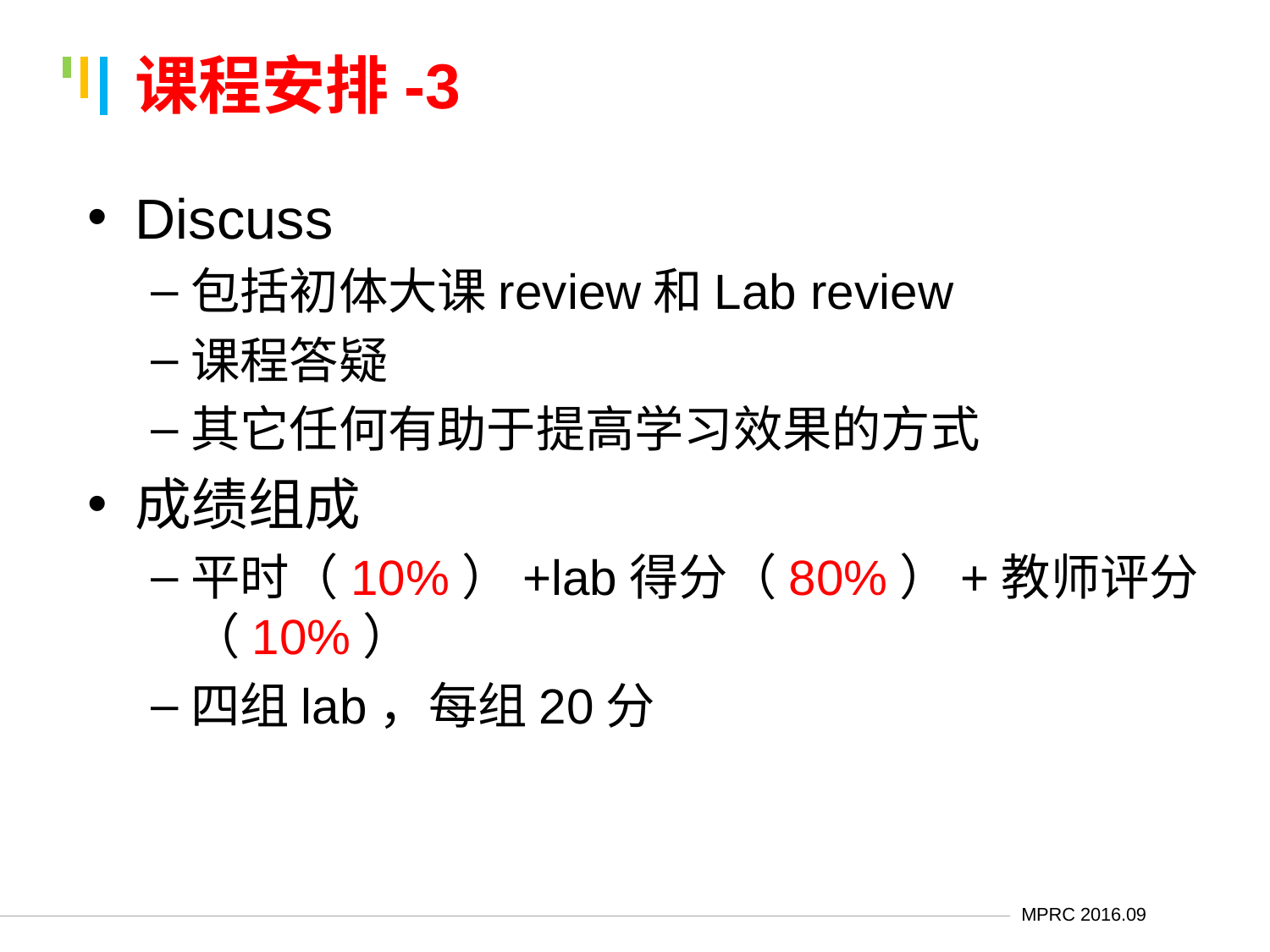

# 课程安排-3
Discuss
包括初体大课review和Lab review
课程答疑
其它任何有助于提高学习效果的方式
成绩组成
平时（10%）+lab得分（80%）+教师评分（10%）
四组lab，每组20分